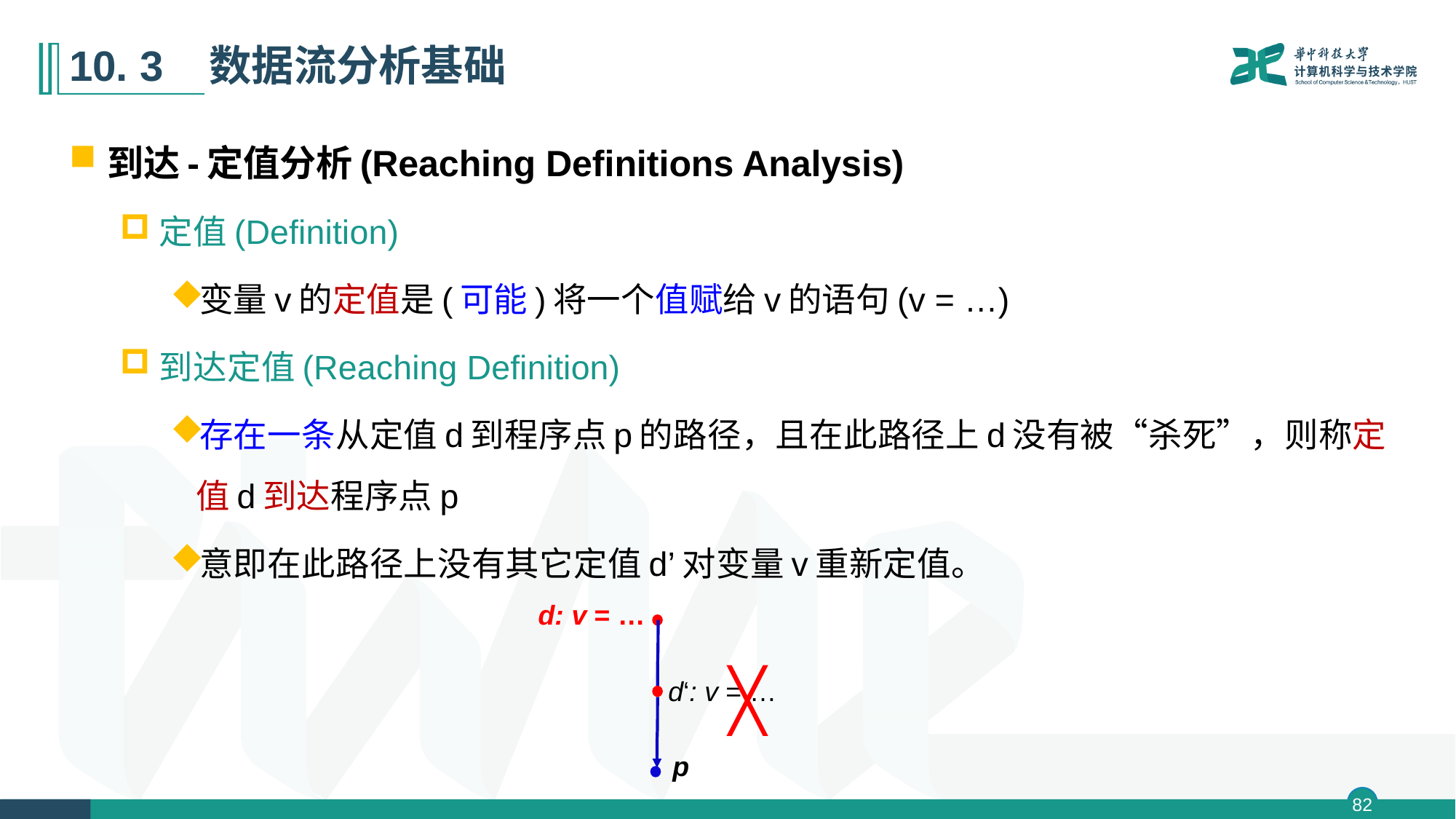

# 10. 3   数据流分析基础
到达-定值分析(Reaching Definitions Analysis)
定值(Definition)
变量v的定值是(可能)将一个值赋给v的语句(v = …)
到达定值(Reaching Definition)
存在一条从定值d到程序点p的路径，且在此路径上d没有被“杀死”，则称定值d到达程序点p
意即在此路径上没有其它定值d’对变量v重新定值。

d: v = …

╳
d‘: v = …

p